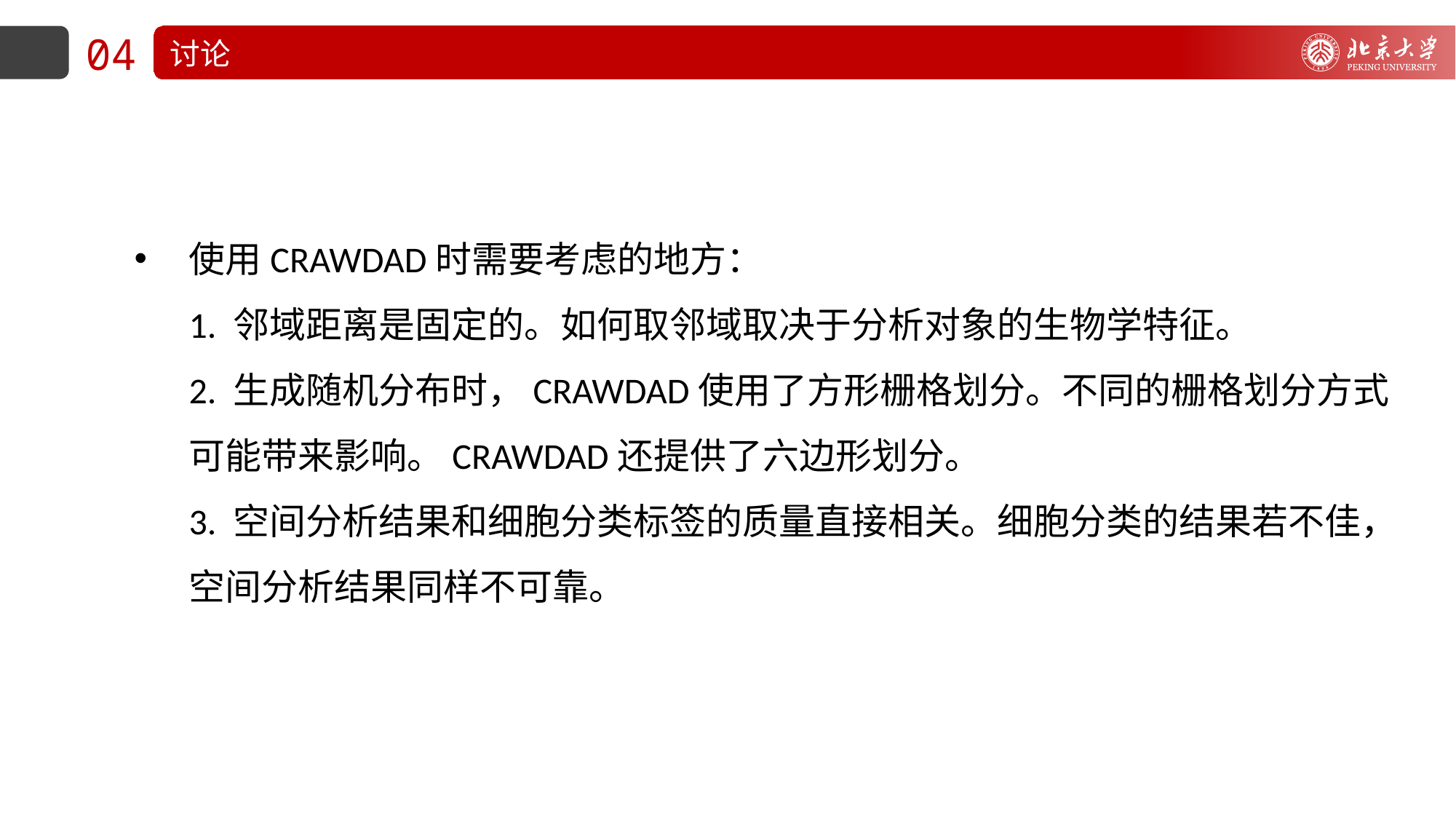

04

讨论

使用CRAWDAD时需要考虑的地方：
1. 邻域距离是固定的。如何取邻域取决于分析对象的生物学特征。
2. 生成随机分布时，CRAWDAD使用了方形栅格划分。不同的栅格划分方式可能带来影响。CRAWDAD还提供了六边形划分。
3. 空间分析结果和细胞分类标签的质量直接相关。细胞分类的结果若不佳，空间分析结果同样不可靠。